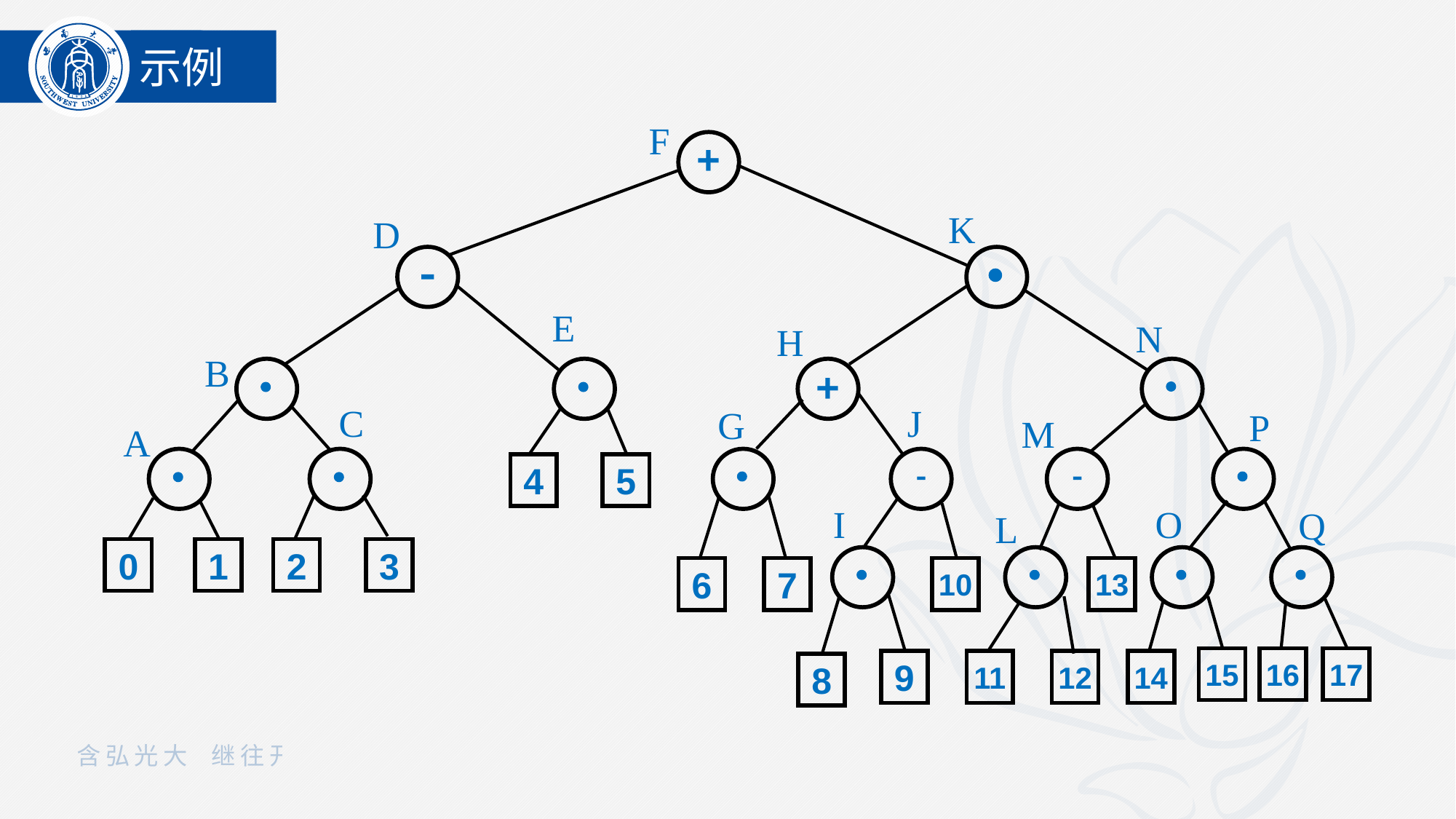

示例
F
+

K
D
−
•

E
N
H
B
•
•
+
•

J
C

G
P
M
A
•
•
•
−
−
•
4
5

O
I
Q
L
0
1
2
3
•
•
•
•
6
7
10
13

15
16
17
9
11
12
14
8